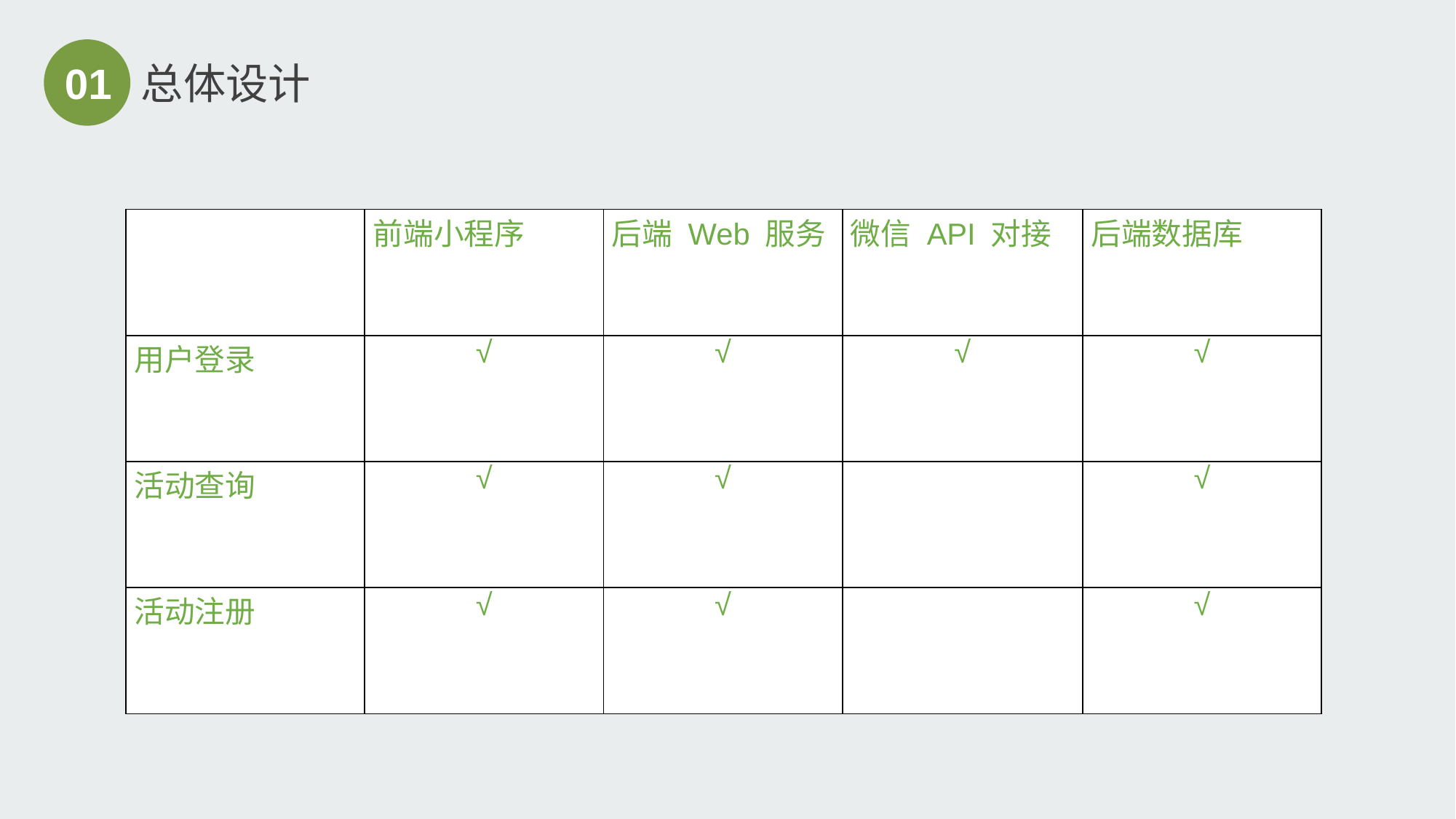

01
总体设计
|  | 前端小程序 | 后端 Web 服务 | 微信 API 对接 | 后端数据库 |
| --- | --- | --- | --- | --- |
| 用户登录 | √ | √ | √ | √ |
| 活动查询 | √ | √ |  | √ |
| 活动注册 | √ | √ |  | √ |